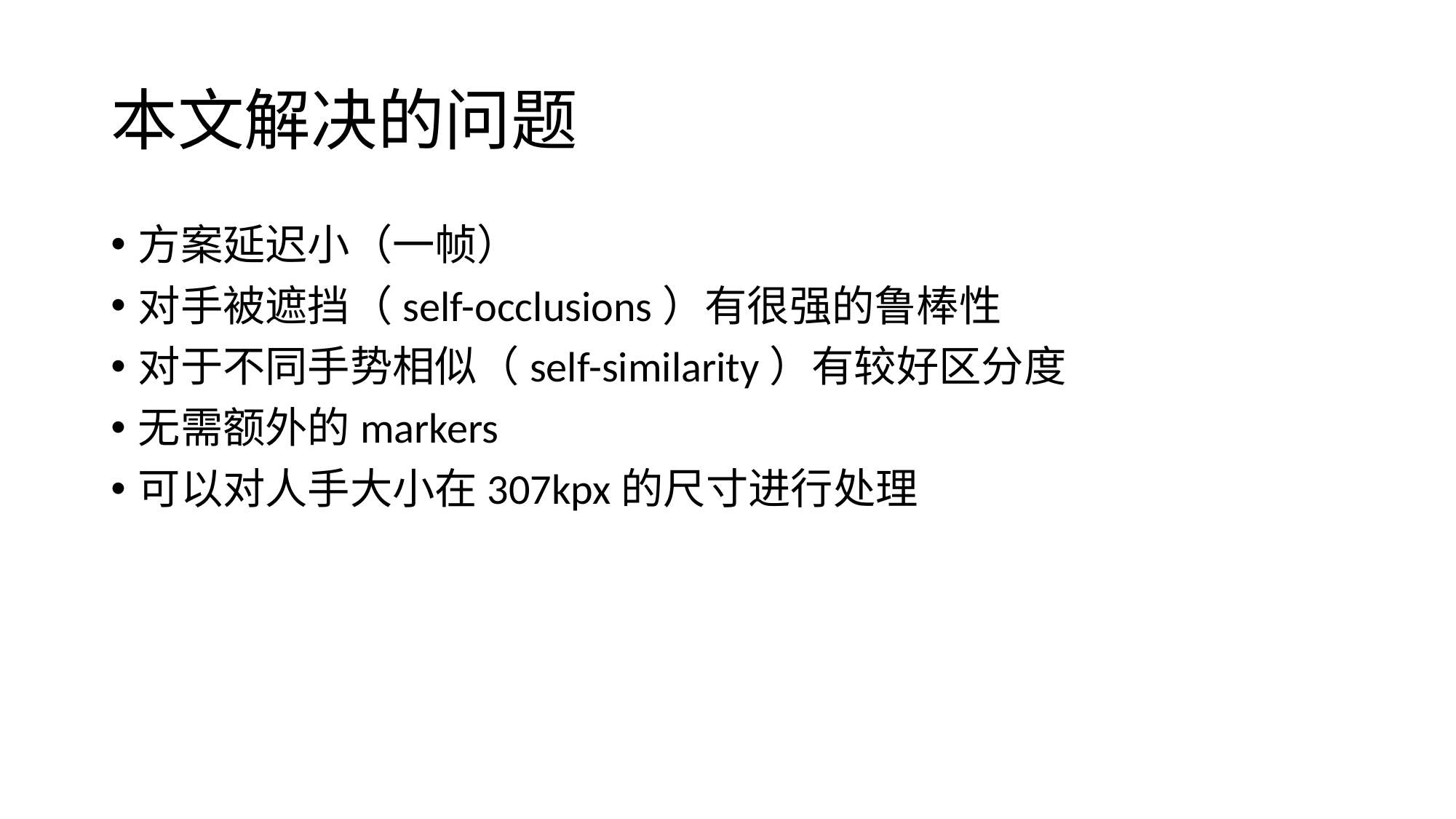

# 本文解决的问题
方案延迟小（一帧）
对手被遮挡（self-occlusions）有很强的鲁棒性
对于不同手势相似（self-similarity）有较好区分度
无需额外的markers
可以对人手大小在307kpx的尺寸进行处理